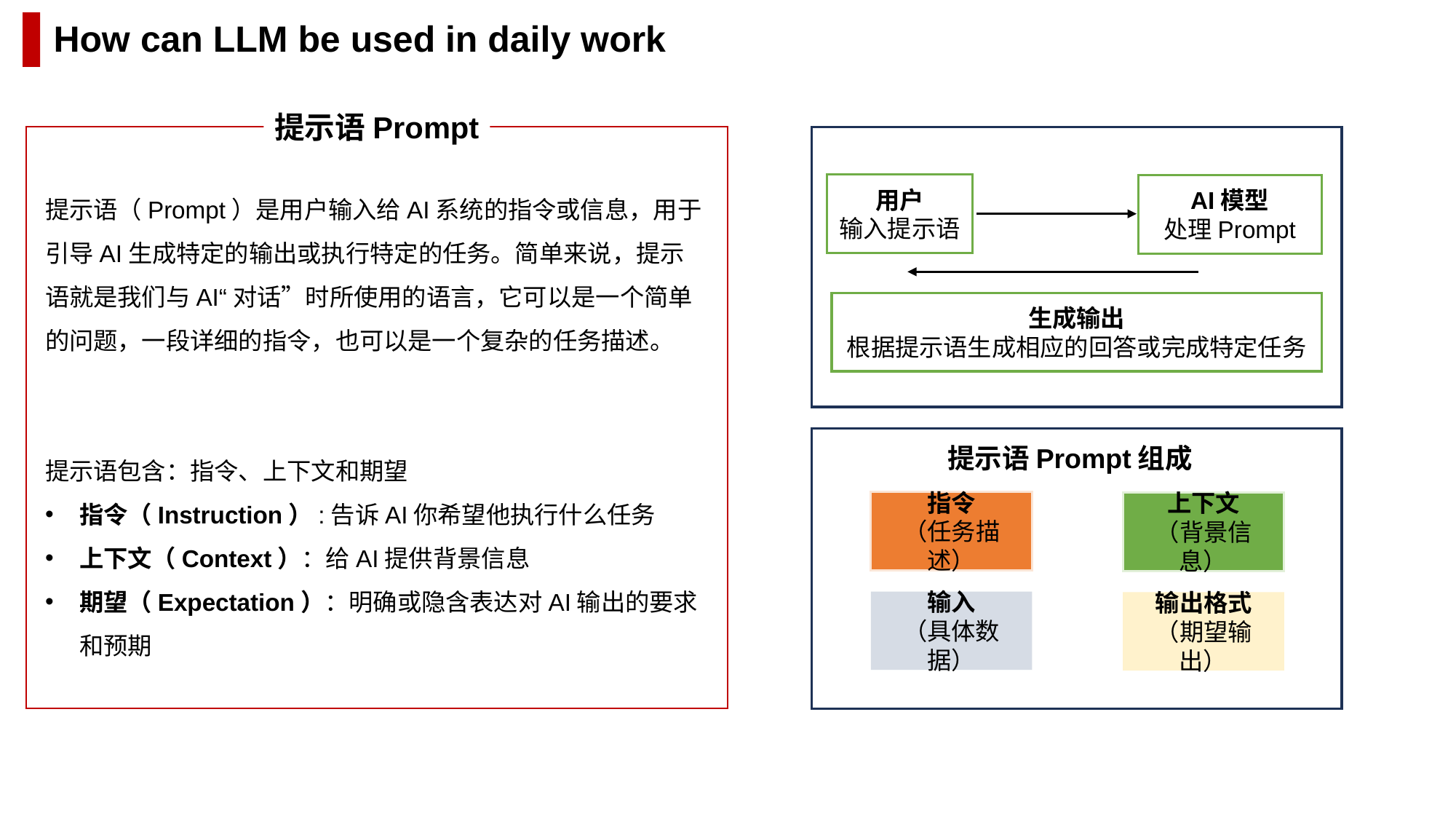

How can LLM be used in daily work

提示语Prompt

提示语（Prompt）是用户输入给AI系统的指令或信息，用于引导AI生成特定的输出或执行特定的任务。简单来说，提示语就是我们与AI“对话”时所使用的语言，它可以是一个简单的问题，一段详细的指令，也可以是一个复杂的任务描述。

提示语包含：指令、上下文和期望
指令（Instruction）:告诉AI你希望他执行什么任务
上下文（Context）：给AI提供背景信息
期望（Expectation）：明确或隐含表达对AI输出的要求和预期
用户
输入提示语
AI模型
处理Prompt
生成输出
根据提示语生成相应的回答或完成特定任务

提示语Prompt组成
指令
（任务描述）
上下文
（背景信息）
输入
（具体数据）
输出格式（期望输出）